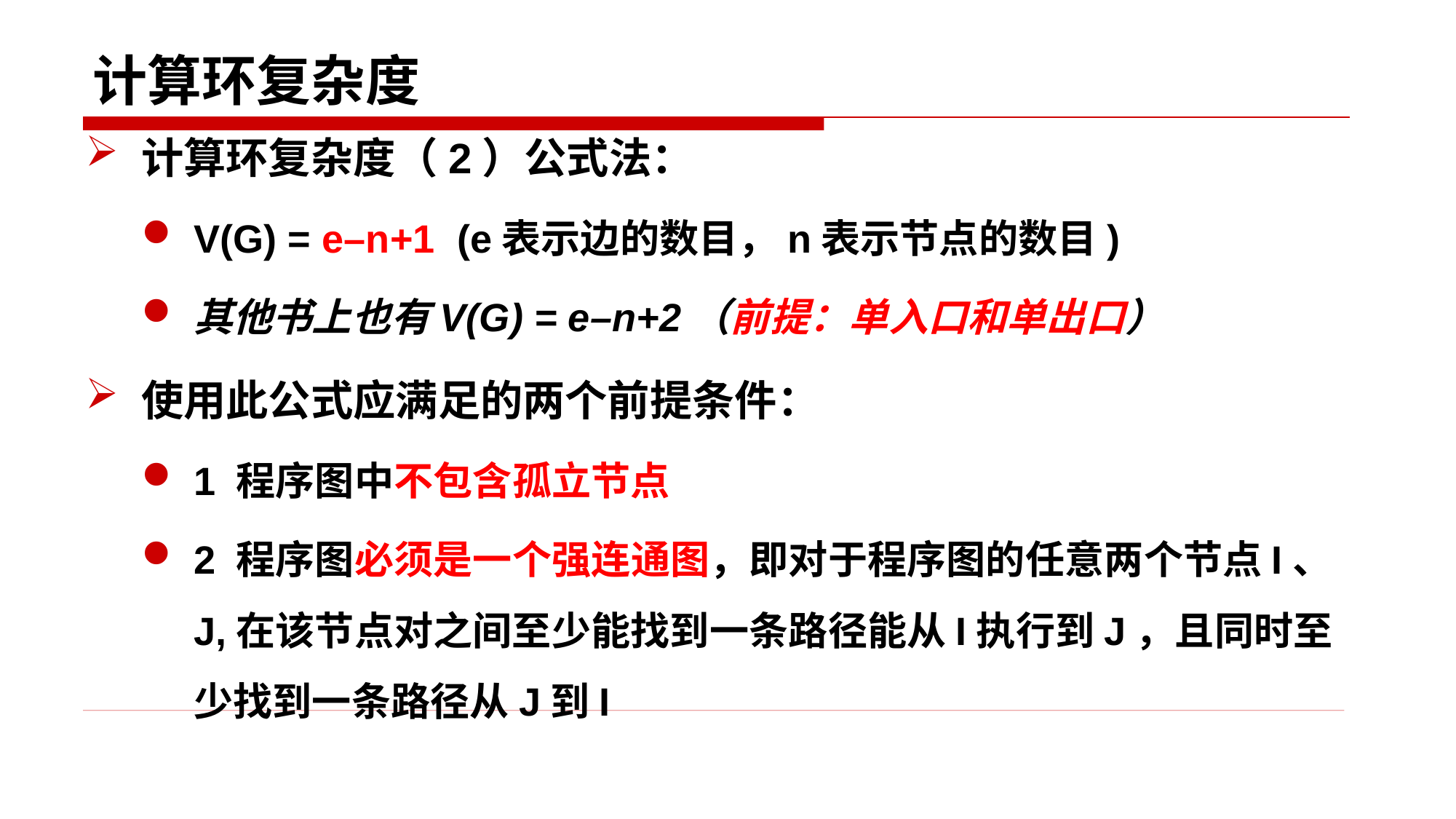

# 计算环复杂度
计算环复杂度（2）公式法：
V(G) = e–n+1  (e表示边的数目，n表示节点的数目)
其他书上也有V(G) = e–n+2（前提：单入口和单出口）
使用此公式应满足的两个前提条件：
1 程序图中不包含孤立节点
2 程序图必须是一个强连通图，即对于程序图的任意两个节点I、J,在该节点对之间至少能找到一条路径能从I执行到J，且同时至少找到一条路径从J到I